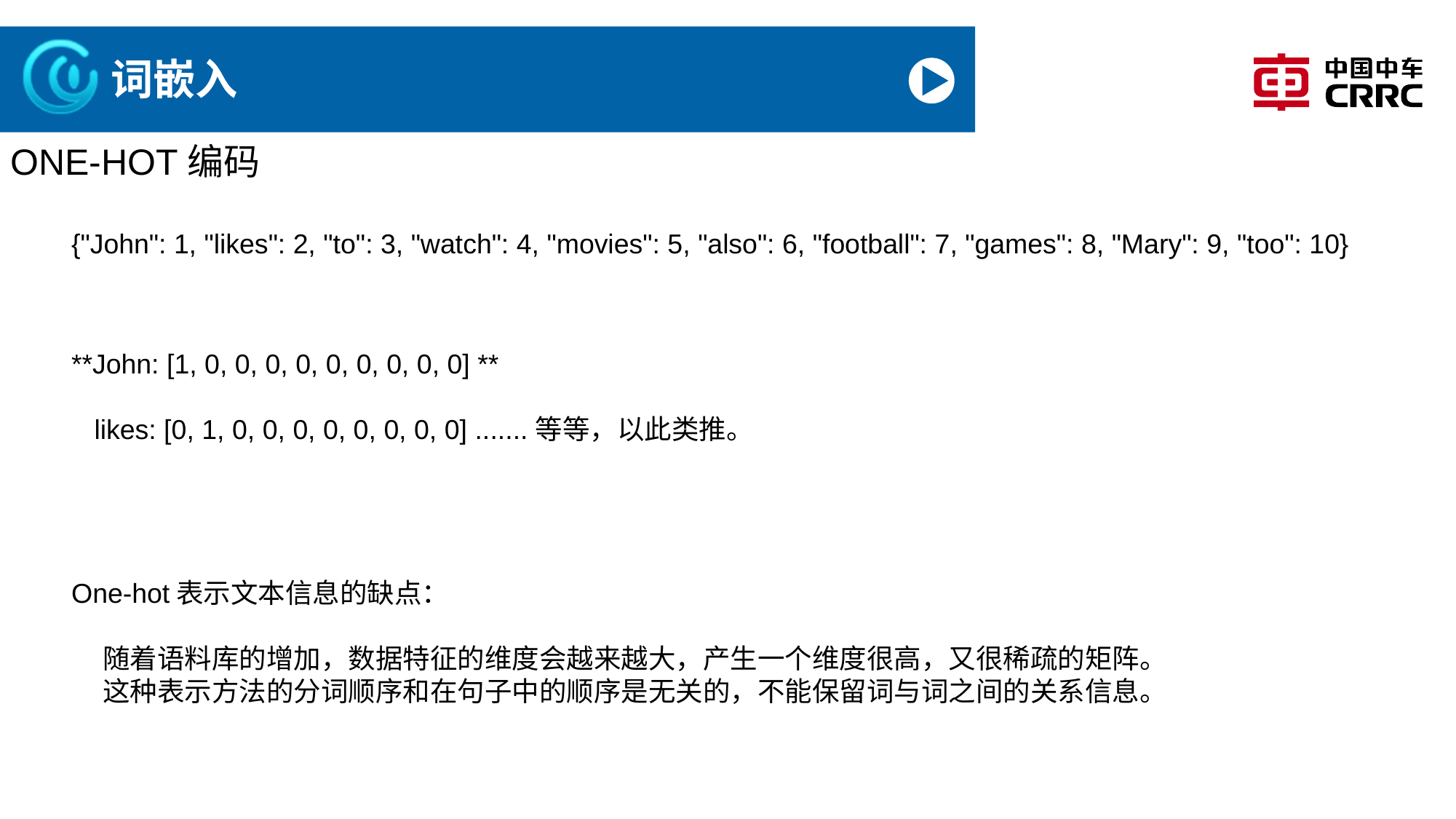

# 词嵌入
ONE-HOT编码
{"John": 1, "likes": 2, "to": 3, "watch": 4, "movies": 5, "also": 6, "football": 7, "games": 8, "Mary": 9, "too": 10}
**John: [1, 0, 0, 0, 0, 0, 0, 0, 0, 0] **

   likes: [0, 1, 0, 0, 0, 0, 0, 0, 0, 0] .......等等，以此类推。

One-hot表示文本信息的缺点：

    随着语料库的增加，数据特征的维度会越来越大，产生一个维度很高，又很稀疏的矩阵。
    这种表示方法的分词顺序和在句子中的顺序是无关的，不能保留词与词之间的关系信息。

142